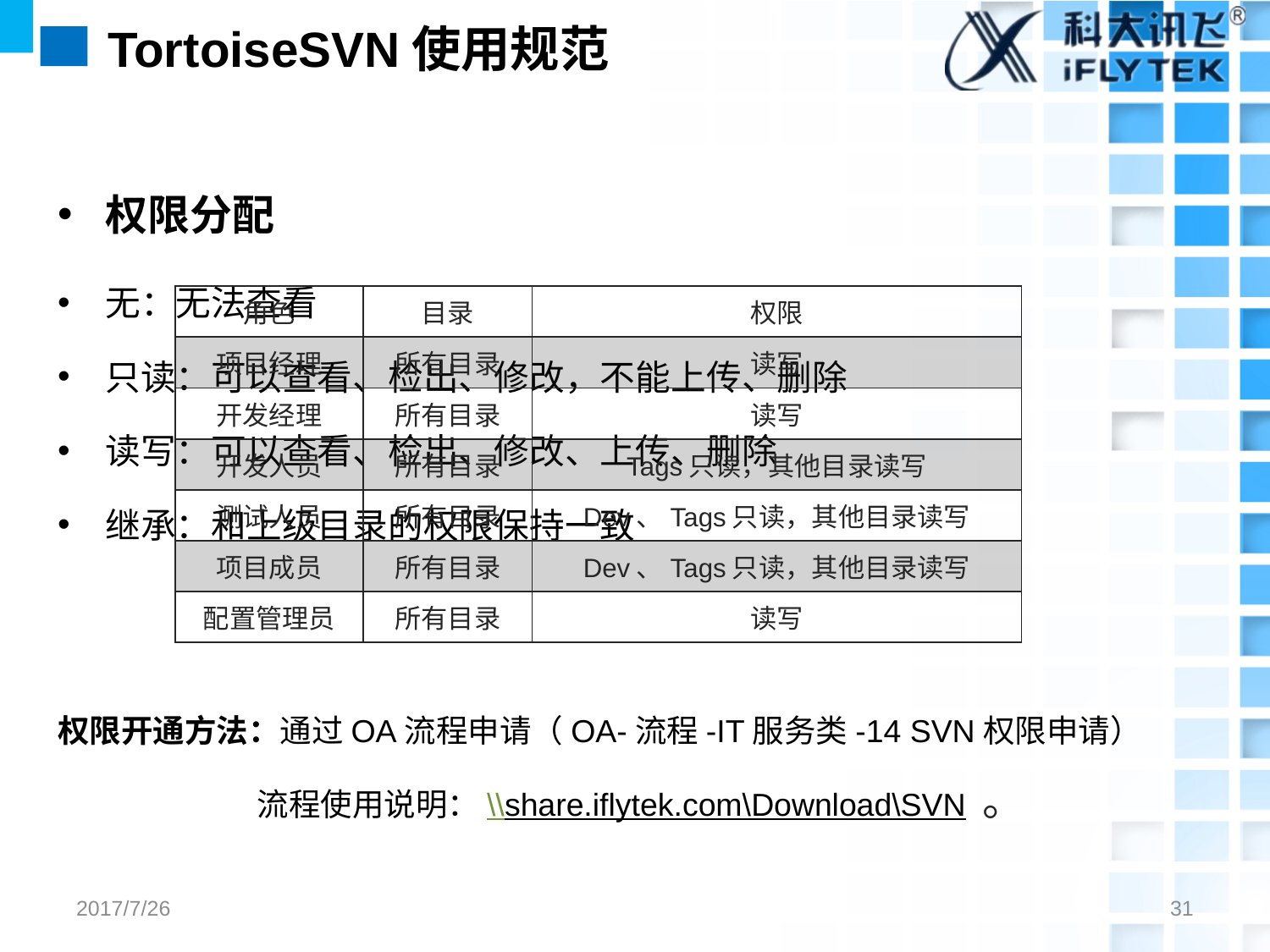

# TortoiseSVN使用规范
权限分配
无：无法查看
只读：可以查看、检出、修改，不能上传、删除
读写：可以查看、检出、修改、上传、删除
继承：和上级目录的权限保持一致

权限开通方法：通过OA流程申请（OA-流程-IT服务类-14 SVN权限申请）
	         流程使用说明：\\share.iflytek.com\Download\SVN 。
| 角色 | 目录 | 权限 |
| --- | --- | --- |
| 项目经理 | 所有目录 | 读写 |
| 开发经理 | 所有目录 | 读写 |
| 开发人员 | 所有目录 | Tags只读，其他目录读写 |
| 测试人员 | 所有目录 | Dev、Tags只读，其他目录读写 |
| 项目成员 | 所有目录 | Dev、Tags只读，其他目录读写 |
| 配置管理员 | 所有目录 | 读写 |
2017/7/26
31